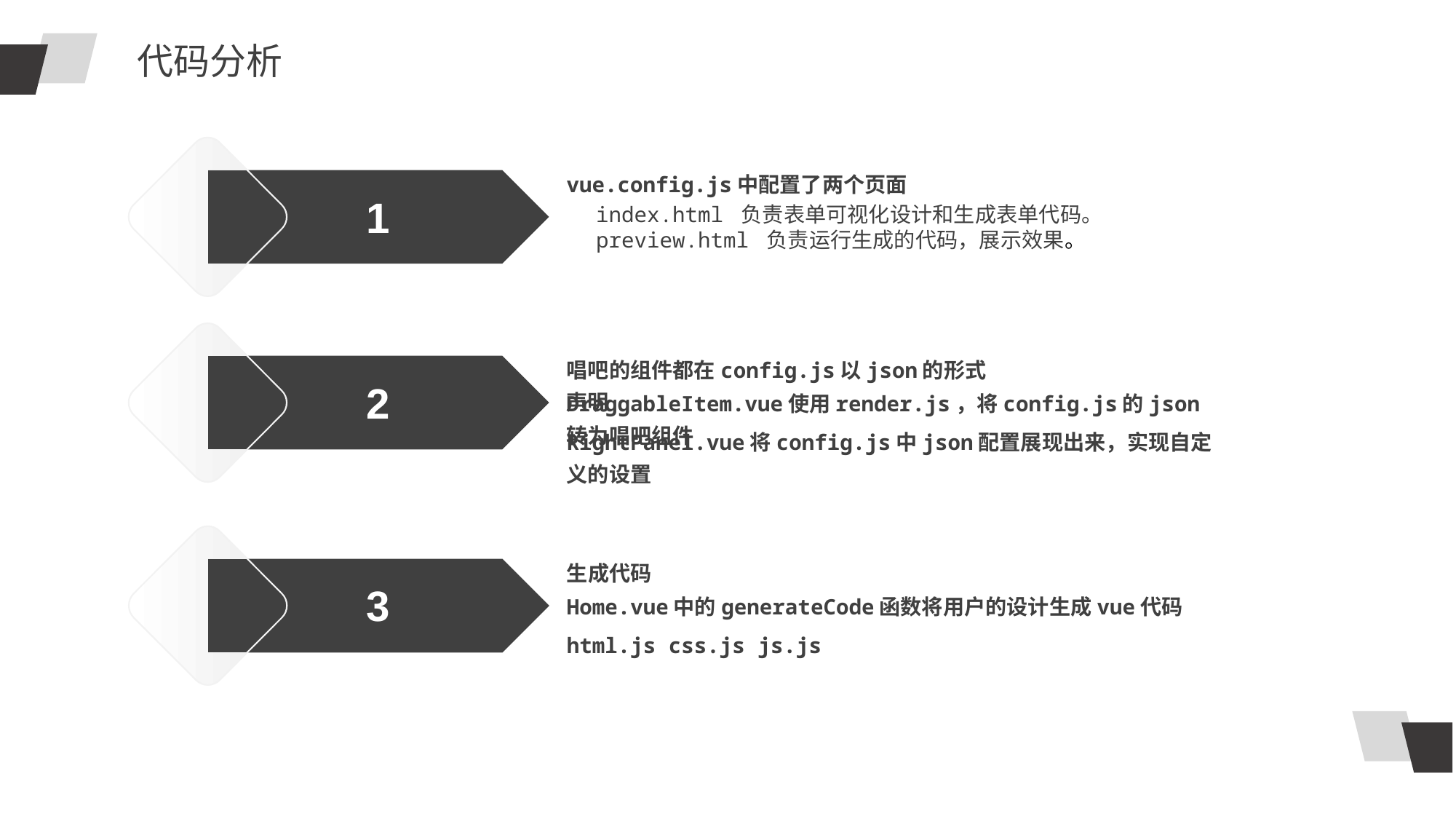

代码分析

vue.config.js中配置了两个页面

1
index.html 负责表单可视化设计和生成表单代码。
preview.html 负责运行生成的代码，展示效果。

40%
唱吧的组件都在config.js以json的形式声明

2
DraggableItem.vue使用render.js，将config.js的json转为唱吧组件
RightPanel.vue将config.js中json配置展现出来，实现自定义的设置

40%
生成代码

3
Home.vue中的generateCode函数将用户的设计生成vue代码
html.js css.js js.js